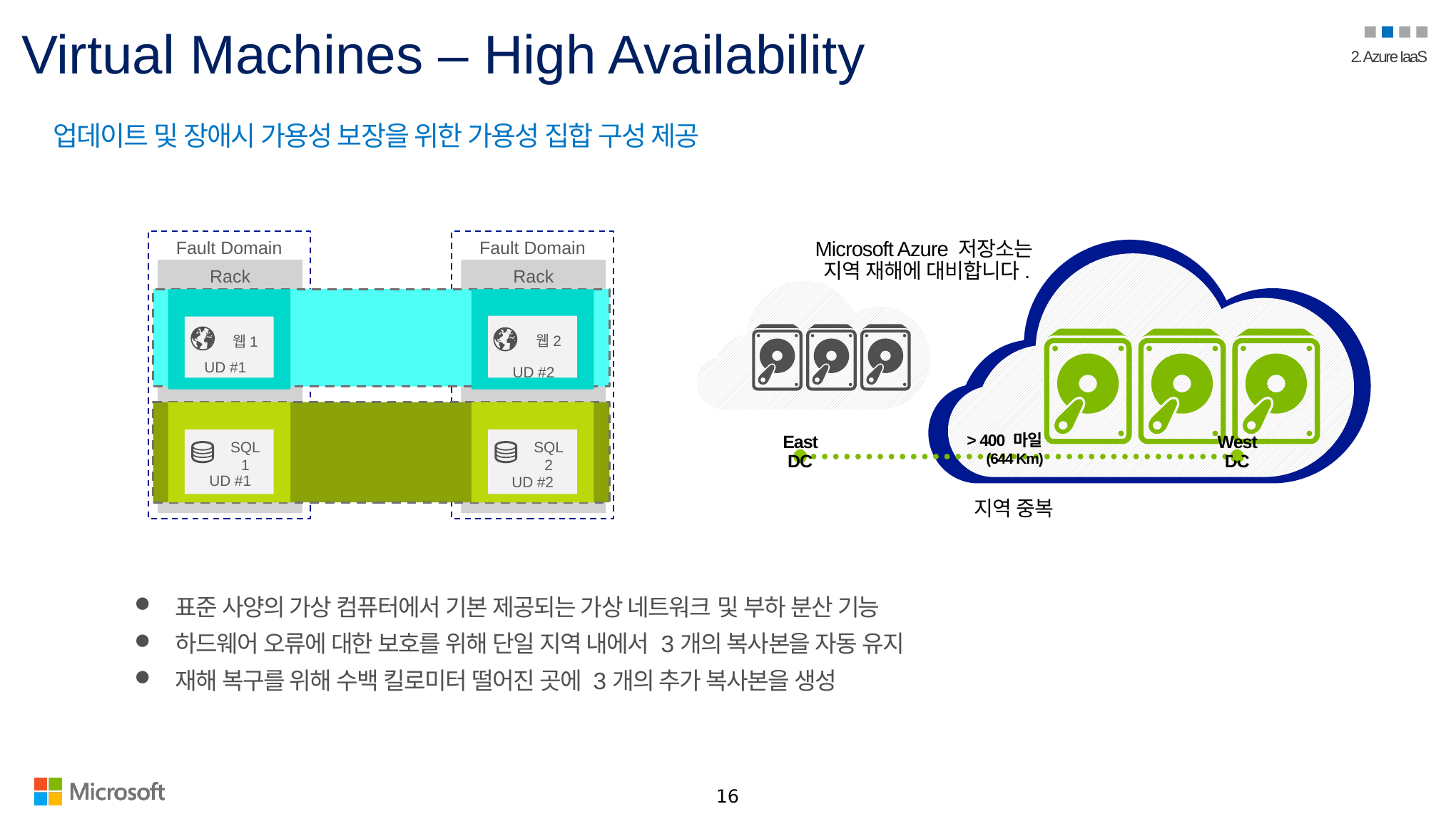

# Virtual Machines – High Availability
업데이트 및 장애시 가용성 보장을 위한 가용성 집합 구성 제공
Microsoft Azure 저장소는
지역 재해에 대비합니다.
Fault Domain
Fault Domain
Rack
Rack
가상 컴퓨터
가상 컴퓨터
가용성 집합
웹2

웹1

UD #2
UD #1
가용성 집합
가상 컴퓨터
가상 컴퓨터
SQL1

SQL2

UD #1
UD #2

> 400 마일
   (644 Km)
East DC
West DC

지역 중복
표준 사양의 가상 컴퓨터에서 기본 제공되는 가상 네트워크 및 부하 분산 기능
하드웨어 오류에 대한 보호를 위해 단일 지역 내에서 3개의 복사본을 자동 유지
재해 복구를 위해 수백 킬로미터 떨어진 곳에 3개의 추가 복사본을 생성